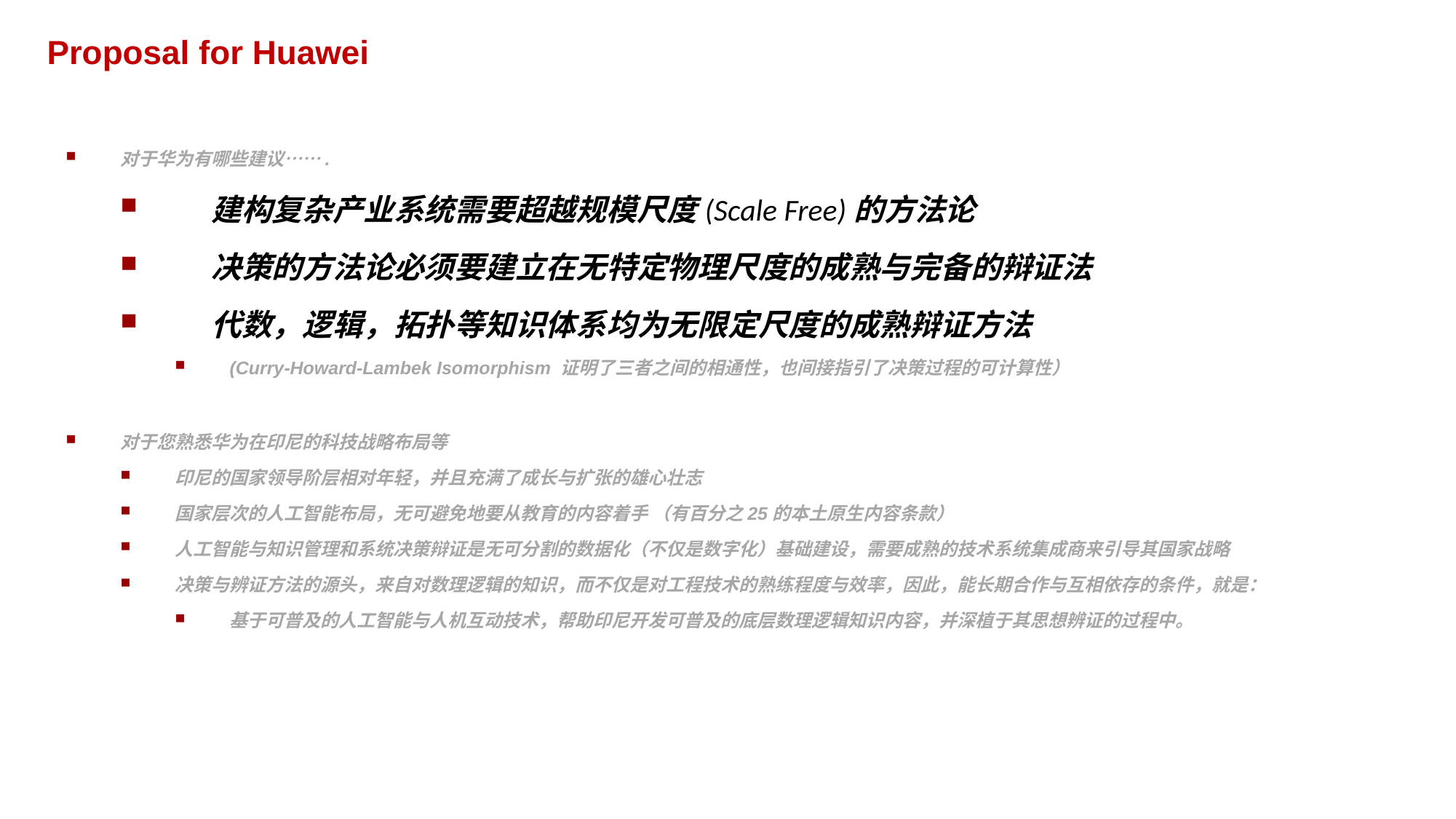

# Proposal for Huawei
对于华为有哪些建议…….
建构复杂产业系统需要超越规模尺度(Scale Free)的方法论
决策的方法论必须要建立在无特定物理尺度的成熟与完备的辩证法
代数，逻辑，拓扑等知识体系均为无限定尺度的成熟辩证方法
(Curry-Howard-Lambek Isomorphism 证明了三者之间的相通性，也间接指引了决策过程的可计算性）

对于您熟悉华为在印尼的科技战略布局等
印尼的国家领导阶层相对年轻，并且充满了成长与扩张的雄心壮志
国家层次的人工智能布局，无可避免地要从教育的内容着手 （有百分之25的本土原生内容条款）
人工智能与知识管理和系统决策辩证是无可分割的数据化（不仅是数字化）基础建设，需要成熟的技术系统集成商来引导其国家战略
决策与辨证方法的源头，来自对数理逻辑的知识，而不仅是对工程技术的熟练程度与效率，因此，能长期合作与互相依存的条件，就是：
基于可普及的人工智能与人机互动技术，帮助印尼开发可普及的底层数理逻辑知识内容，并深植于其思想辨证的过程中。